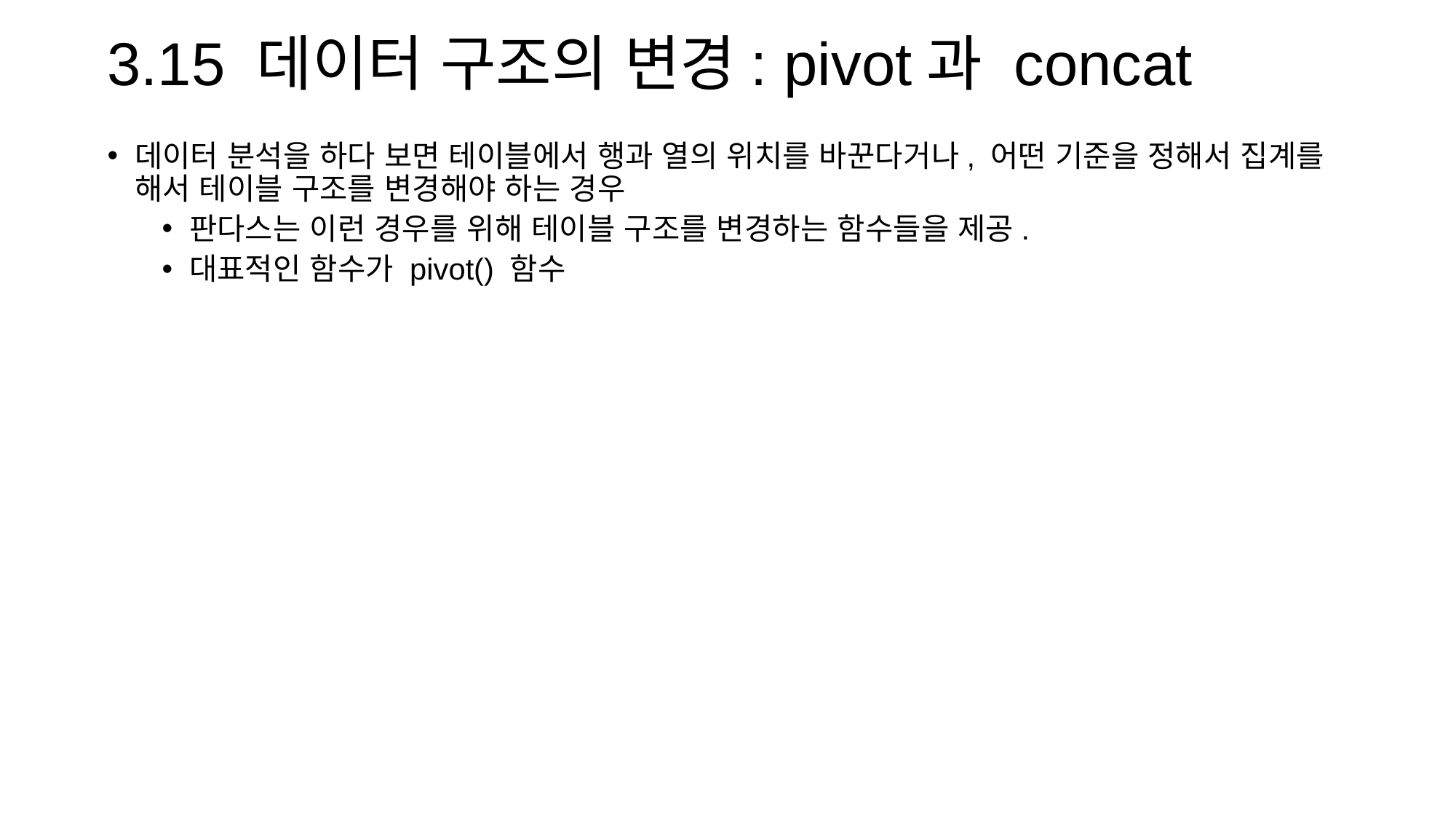

# 3.15 데이터 구조의 변경: pivot과 concat
데이터 분석을 하다 보면 테이블에서 행과 열의 위치를 바꾼다거나, 어떤 기준을 정해서 집계를 해서 테이블 구조를 변경해야 하는 경우
판다스는 이런 경우를 위해 테이블 구조를 변경하는 함수들을 제공.
대표적인 함수가 pivot() 함수